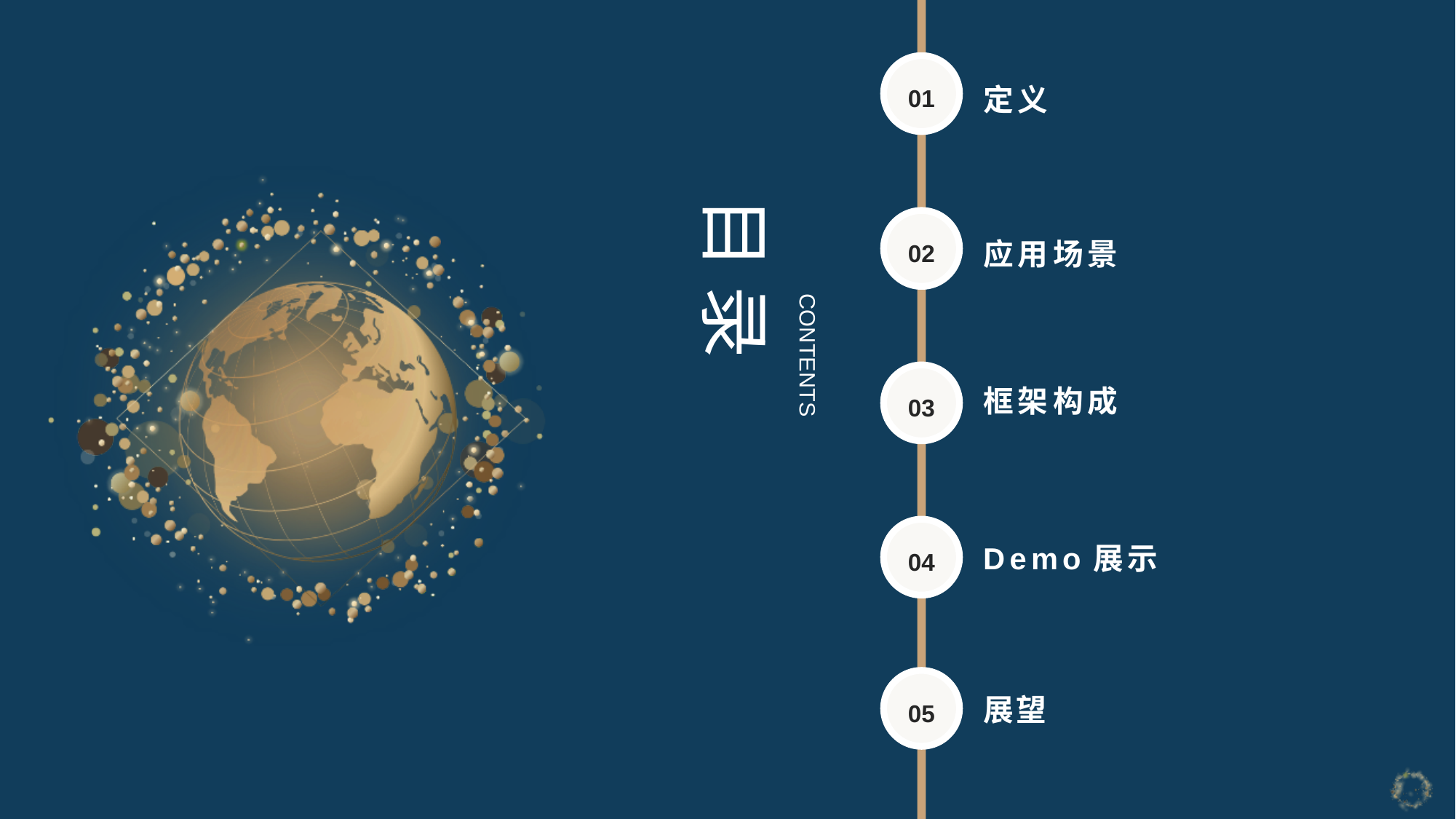

定义
01
目 录
应用场景
02
CONTENTS
框架构成
03
Demo展示
04
展望
05